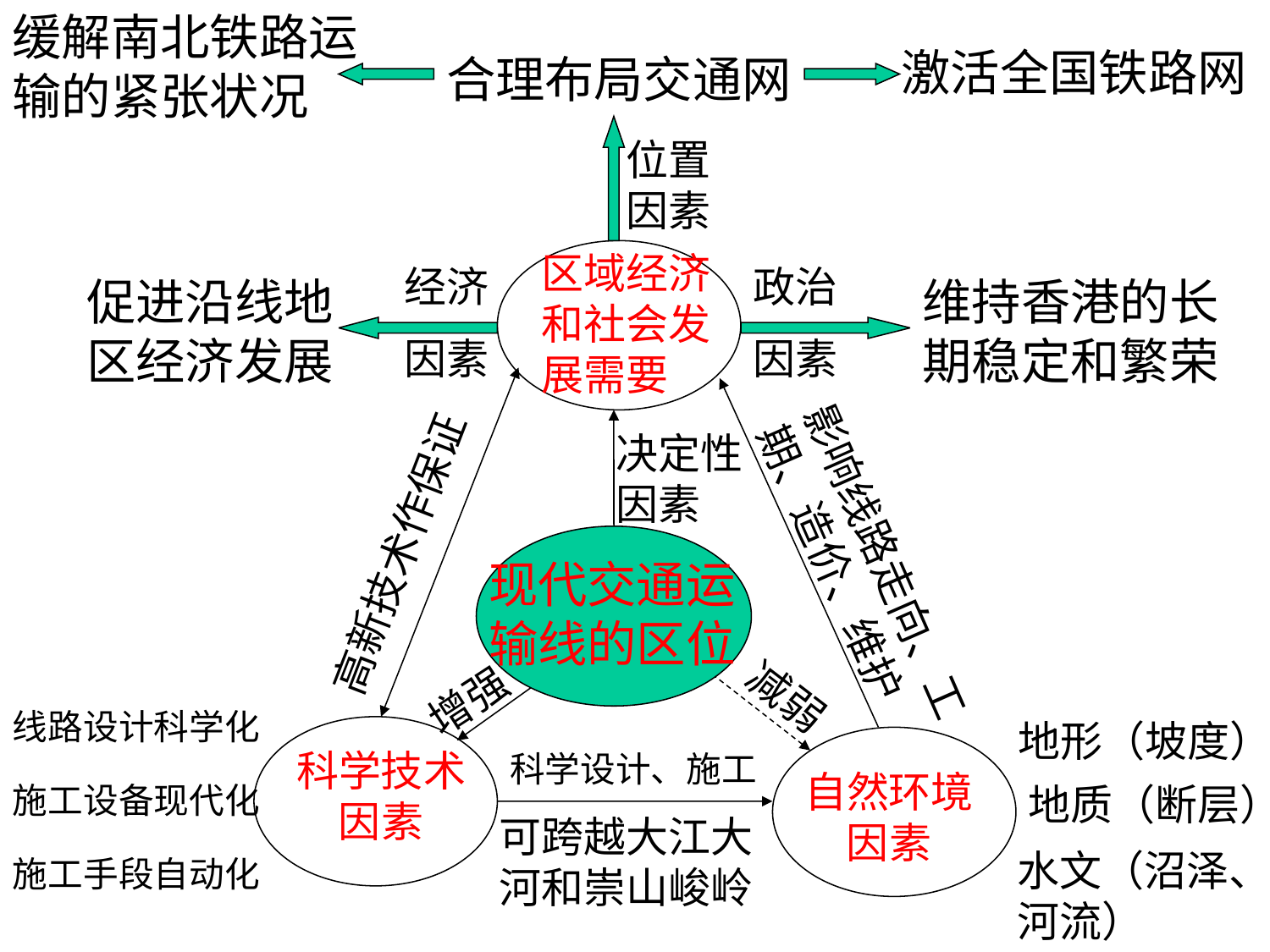

缓解南北铁路运输的紧张状况
激活全国铁路网
合理布局交通网

位置因素

区域经济和社会发展需要
经济
因素
政治
因素
促进沿线地区经济发展
维持香港的长期稳定和繁荣

决定性因素
高新技术作保证
影响线路走向、工期、造价、维护

现代交通运输线的区位
增强
减弱

线路设计科学化
地形（坡度）

科学技术因素
科学设计、施工
自然环境因素
施工设备现代化
地质（断层）

可跨越大江大河和崇山峻岭
水文（沼泽、河流）
施工手段自动化